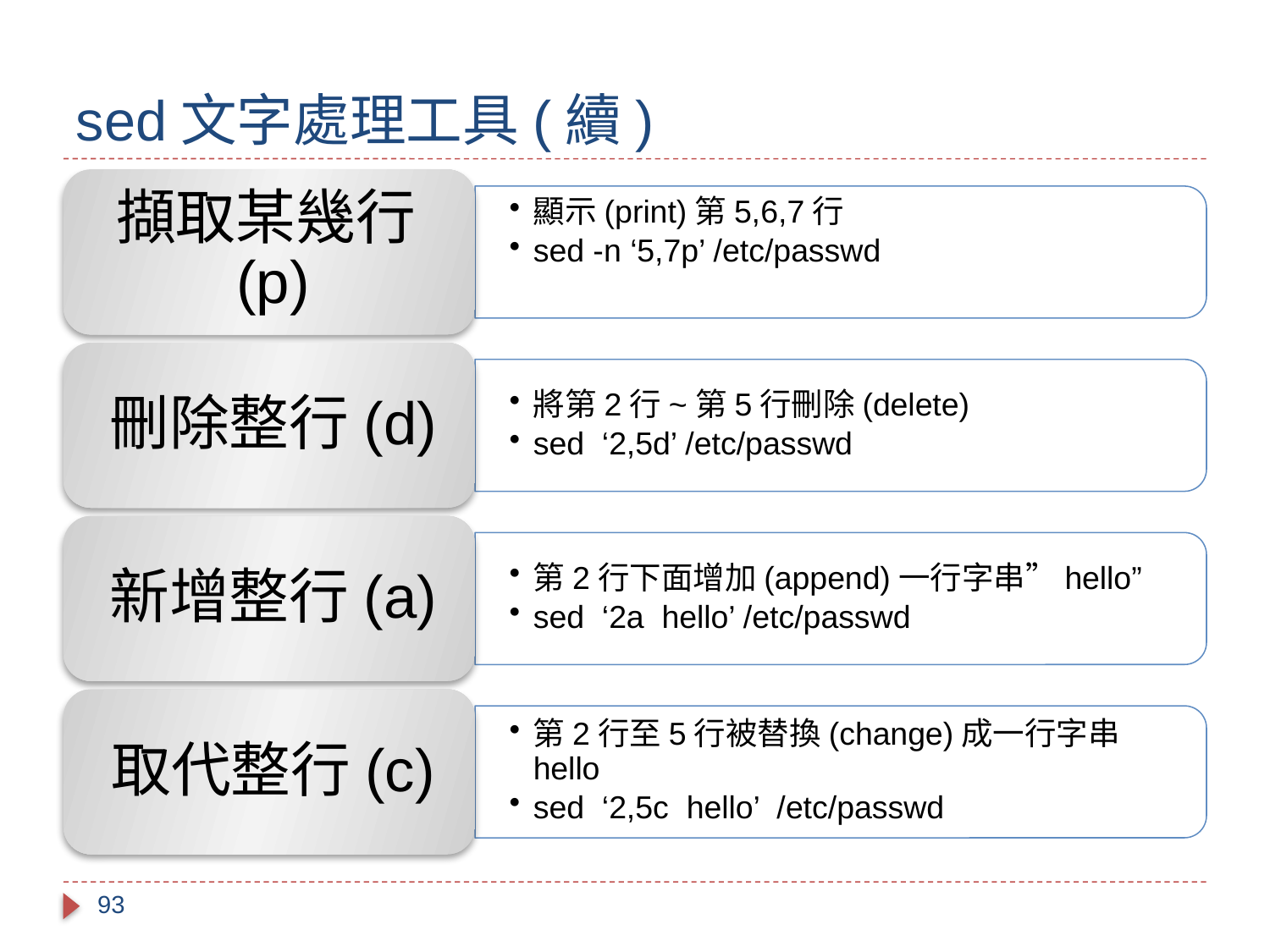

# sed文字處理工具(續)
顯示(print)第5,6,7行
sed -n ‘5,7p’ /etc/passwd

擷取某幾行(p)
將第2行~第5行刪除(delete)
sed  ‘2,5d’ /etc/passwd
刪除整行(d)
第2行下面增加(append)一行字串”hello”
sed  ‘2a  hello’ /etc/passwd
新增整行(a)
第2行至5行被替換(change)成一行字串hello
sed  ‘2,5c  hello’  /etc/passwd
取代整行(c)
93